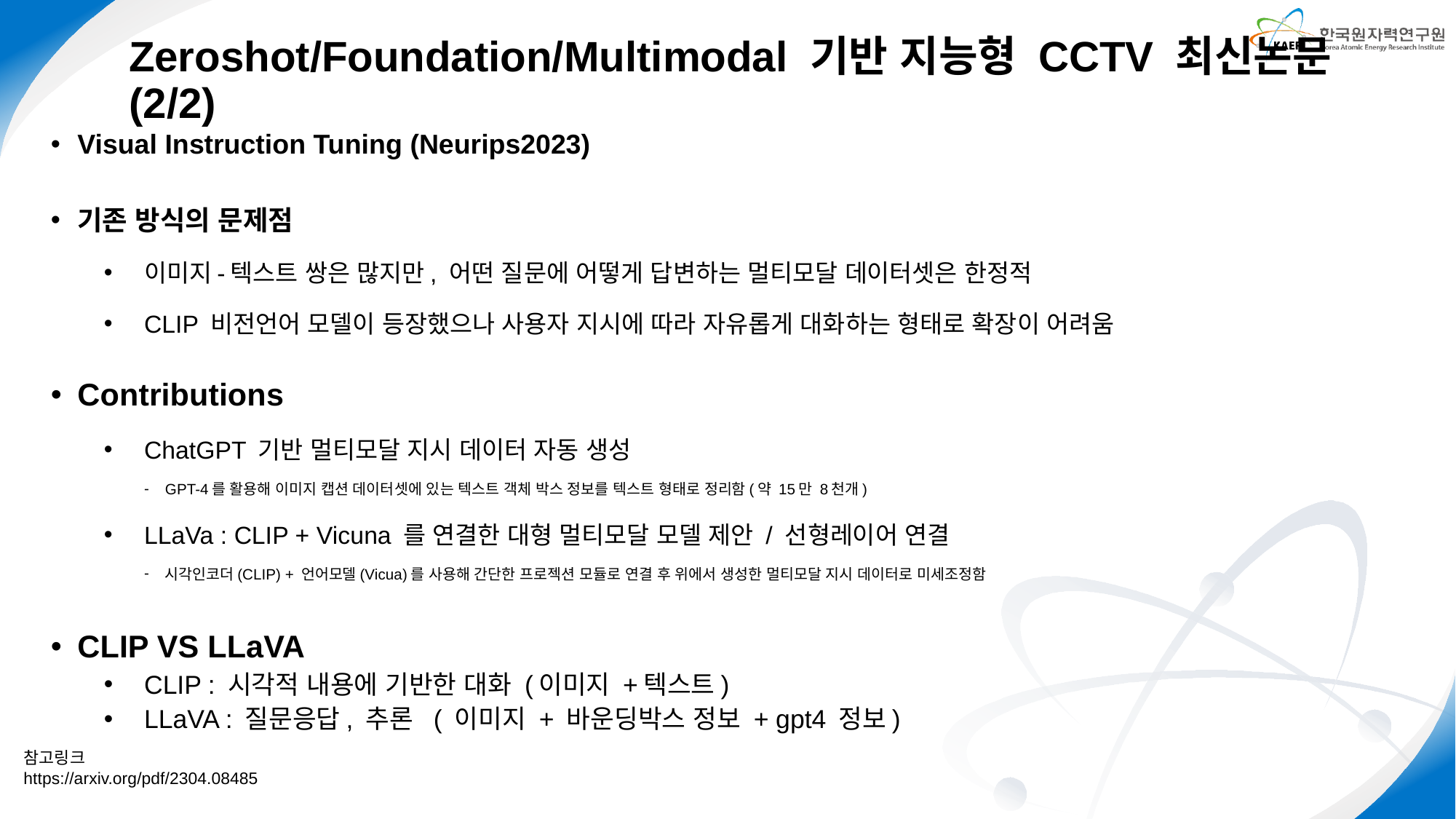

Zeroshot/Foundation/Multimodal 기반 지능형 CCTV 최신논문 (2/2)
Visual Instruction Tuning (Neurips2023)
기존 방식의 문제점
이미지-텍스트 쌍은 많지만, 어떤 질문에 어떻게 답변하는 멀티모달 데이터셋은 한정적
CLIP 비전언어 모델이 등장했으나 사용자 지시에 따라 자유롭게 대화하는 형태로 확장이 어려움

Contributions
ChatGPT 기반 멀티모달 지시 데이터 자동 생성
GPT-4를 활용해 이미지 캡션 데이터셋에 있는 텍스트 객체 박스 정보를 텍스트 형태로 정리함(약 15만 8천개)
LLaVa : CLIP + Vicuna 를 연결한 대형 멀티모달 모델 제안 / 선형레이어 연결
시각인코더(CLIP) + 언어모델(Vicua)를 사용해 간단한 프로젝션 모듈로 연결 후 위에서 생성한 멀티모달 지시 데이터로 미세조정함

CLIP VS LLaVA
CLIP : 시각적 내용에 기반한 대화 (이미지 +텍스트)
LLaVA : 질문응답, 추론  ( 이미지 + 바운딩박스 정보 + gpt4 정보)

참고링크
https://arxiv.org/pdf/2304.08485